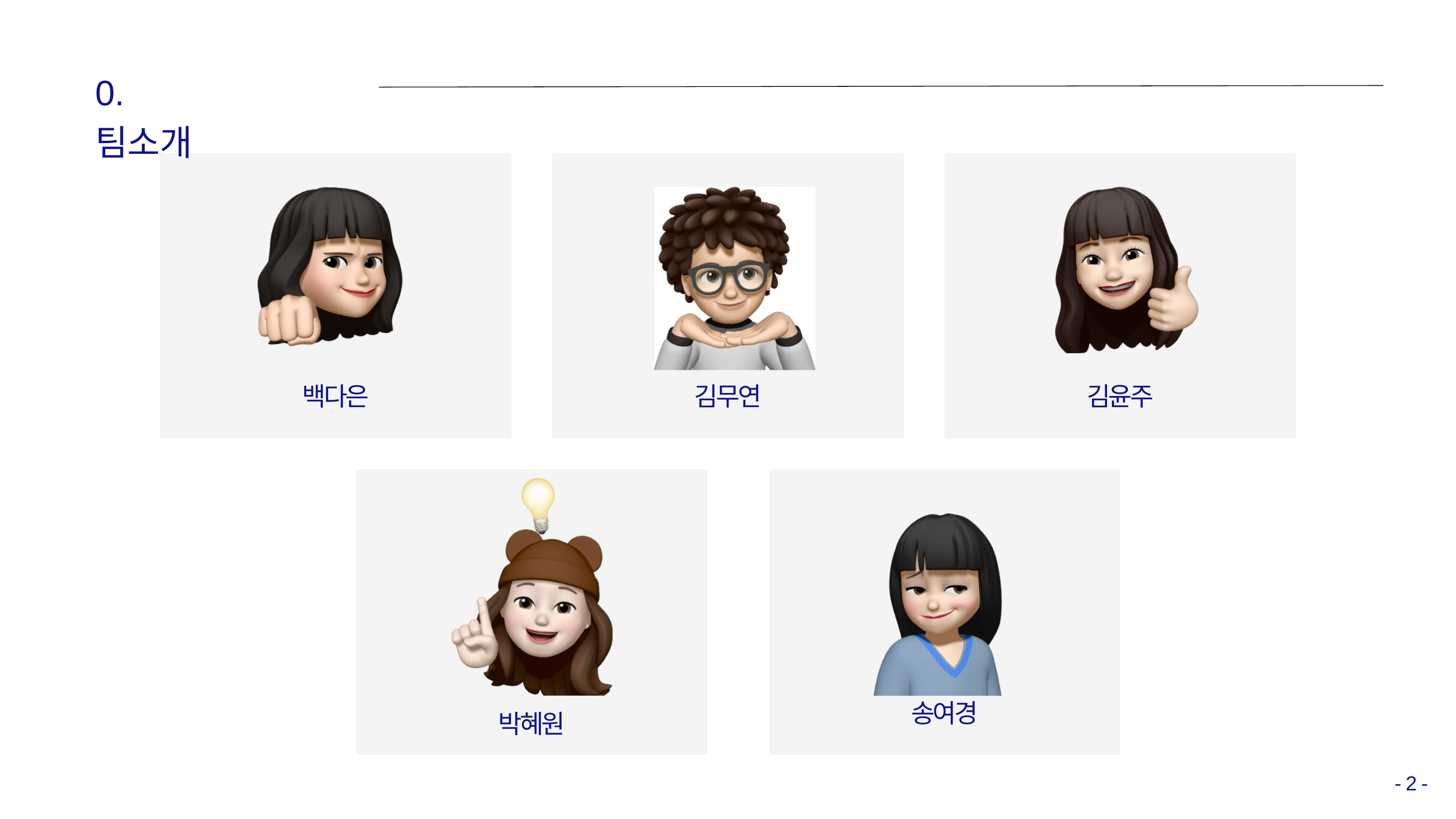

0. 팀소개

백다은
김무연
김윤주

송여경
박혜원
- 2 -